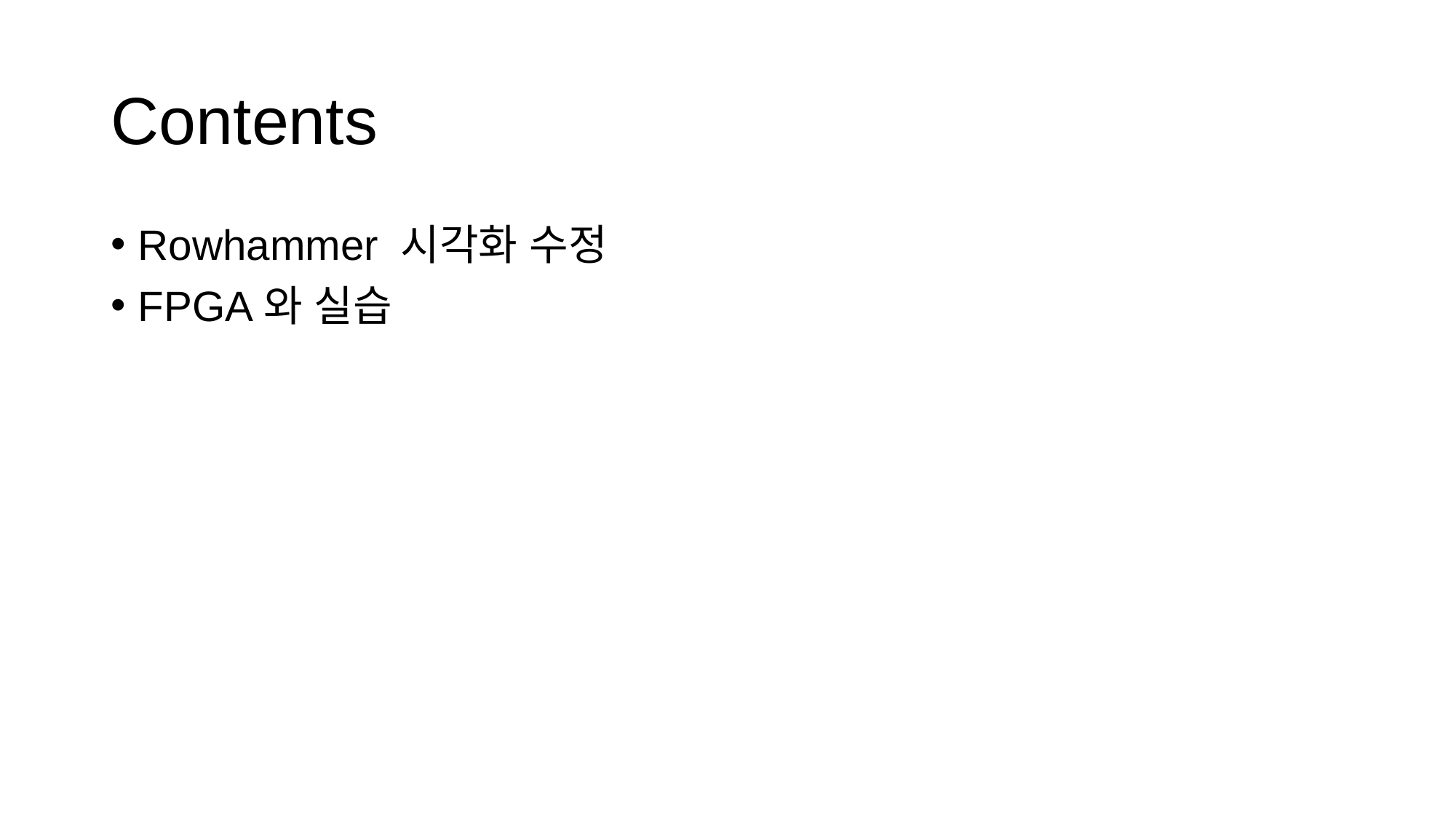

# Contents
Rowhammer 시각화 수정
FPGA와 실습